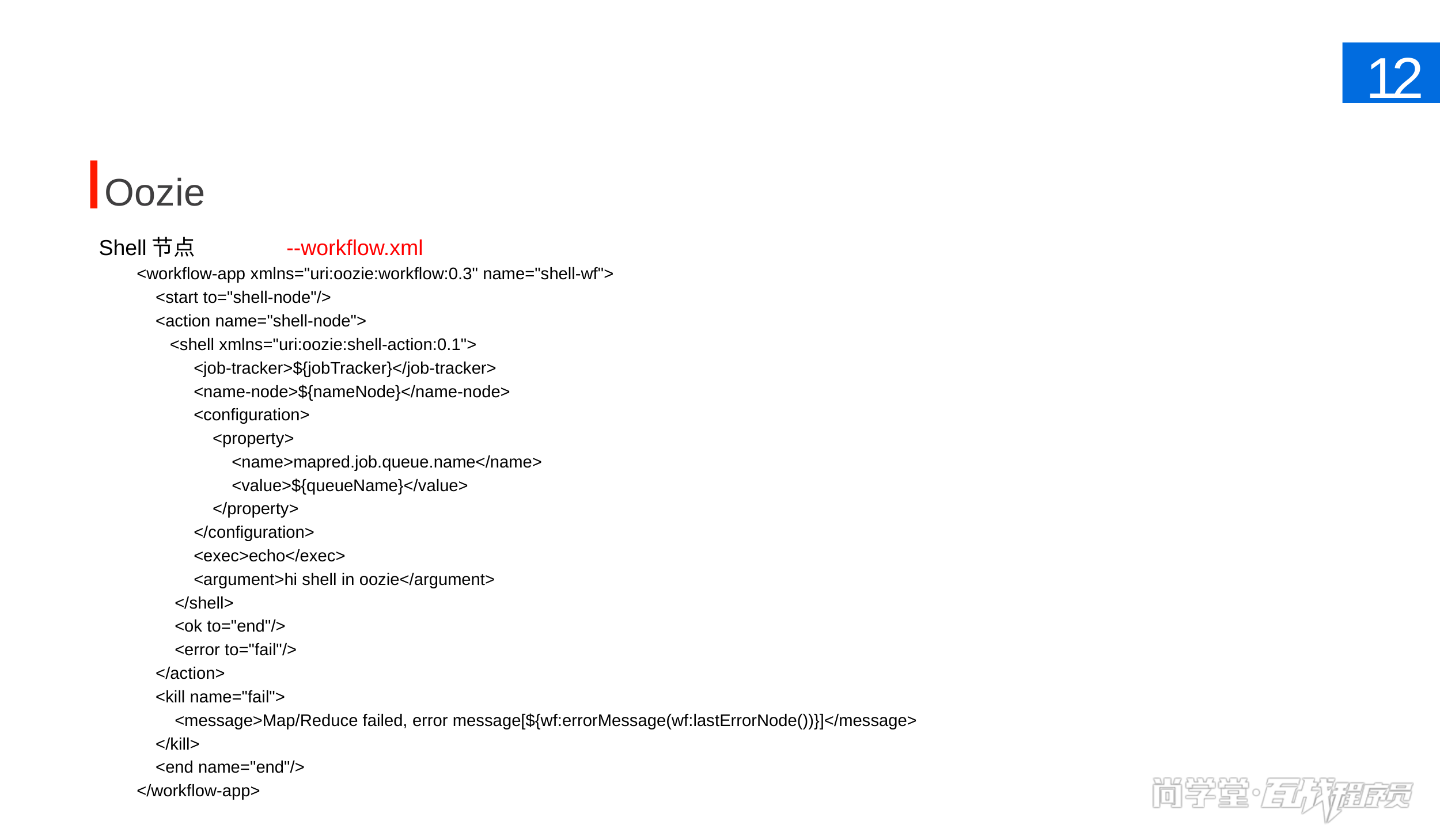

12

Oozie
Shell节点	  --workflow.xml
<workflow-app xmlns="uri:oozie:workflow:0.3" name="shell-wf">
    <start to="shell-node"/>
    <action name="shell-node">
       <shell xmlns="uri:oozie:shell-action:0.1">
            <job-tracker>${jobTracker}</job-tracker>
            <name-node>${nameNode}</name-node>
            <configuration>
                <property>
                    <name>mapred.job.queue.name</name>
                    <value>${queueName}</value>
                </property>
            </configuration>
            <exec>echo</exec>
            <argument>hi shell in oozie</argument>
        </shell>
        <ok to="end"/>
        <error to="fail"/>
    </action>
    <kill name="fail">
        <message>Map/Reduce failed, error message[${wf:errorMessage(wf:lastErrorNode())}]</message>
    </kill>
    <end name="end"/>
</workflow-app>